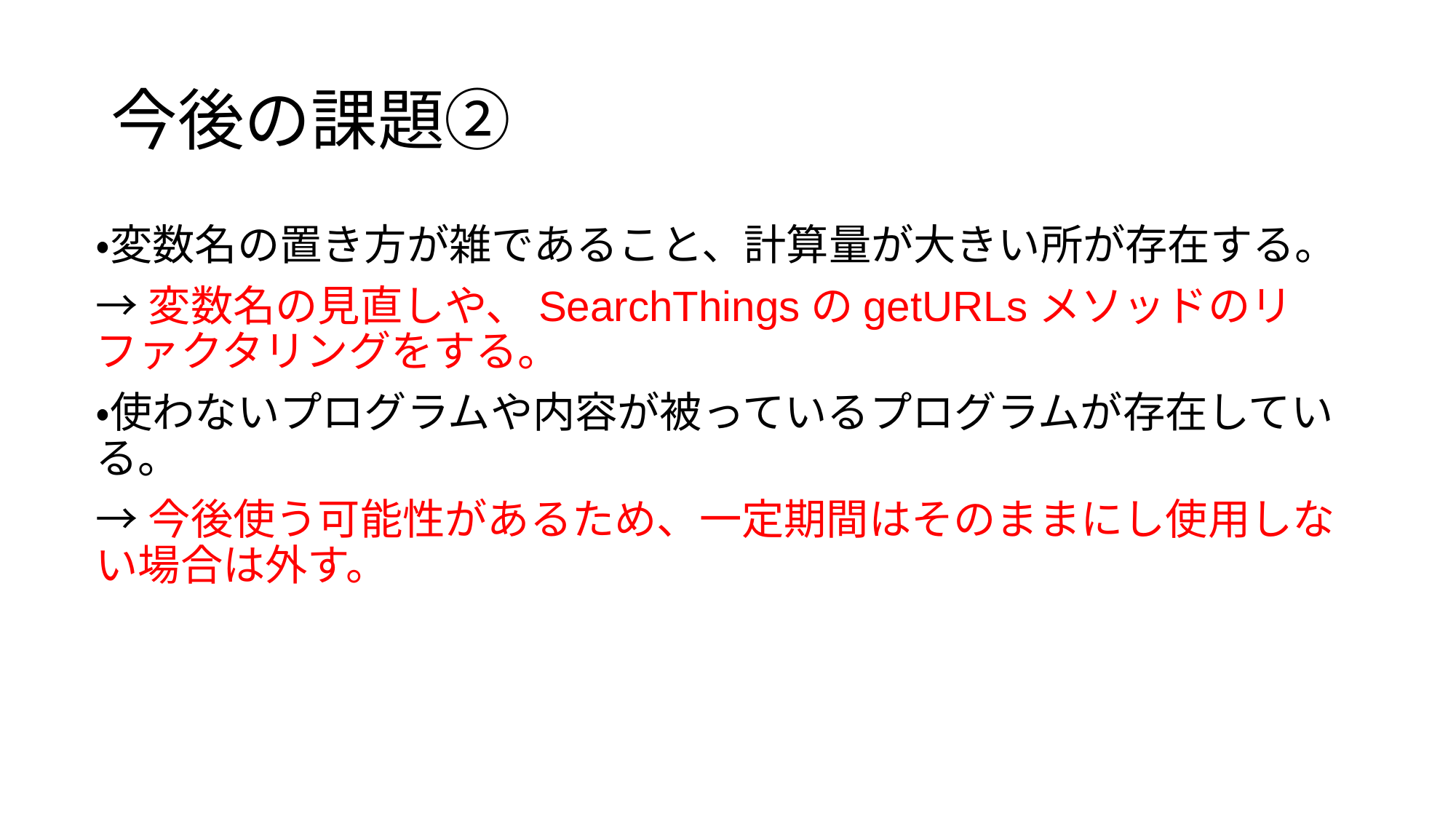

# 今後の課題②
・変数名の置き方が雑であること、計算量が大きい所が存在する。
→変数名の見直しや、SearchThingsのgetURLsメソッドのリファクタリングをする。
・使わないプログラムや内容が被っているプログラムが存在している。
→今後使う可能性があるため、一定期間はそのままにし使用しない場合は外す。